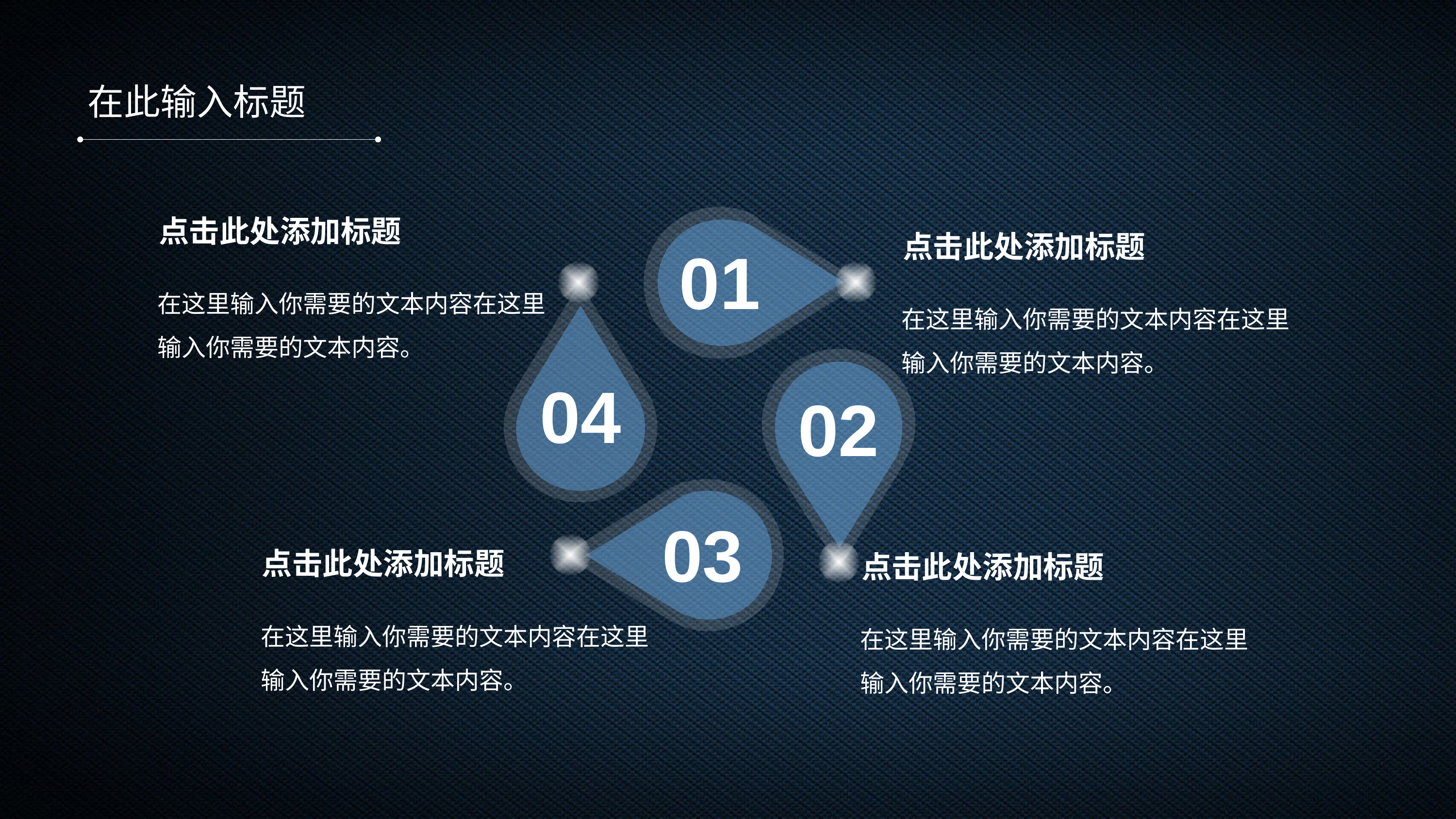

在此输入标题

01
点击此处添加标题
点击此处添加标题

在这里输入你需要的文本内容在这里输入你需要的文本内容。

04
在这里输入你需要的文本内容在这里输入你需要的文本内容。

02

03

点击此处添加标题
点击此处添加标题
在这里输入你需要的文本内容在这里输入你需要的文本内容。
在这里输入你需要的文本内容在这里输入你需要的文本内容。